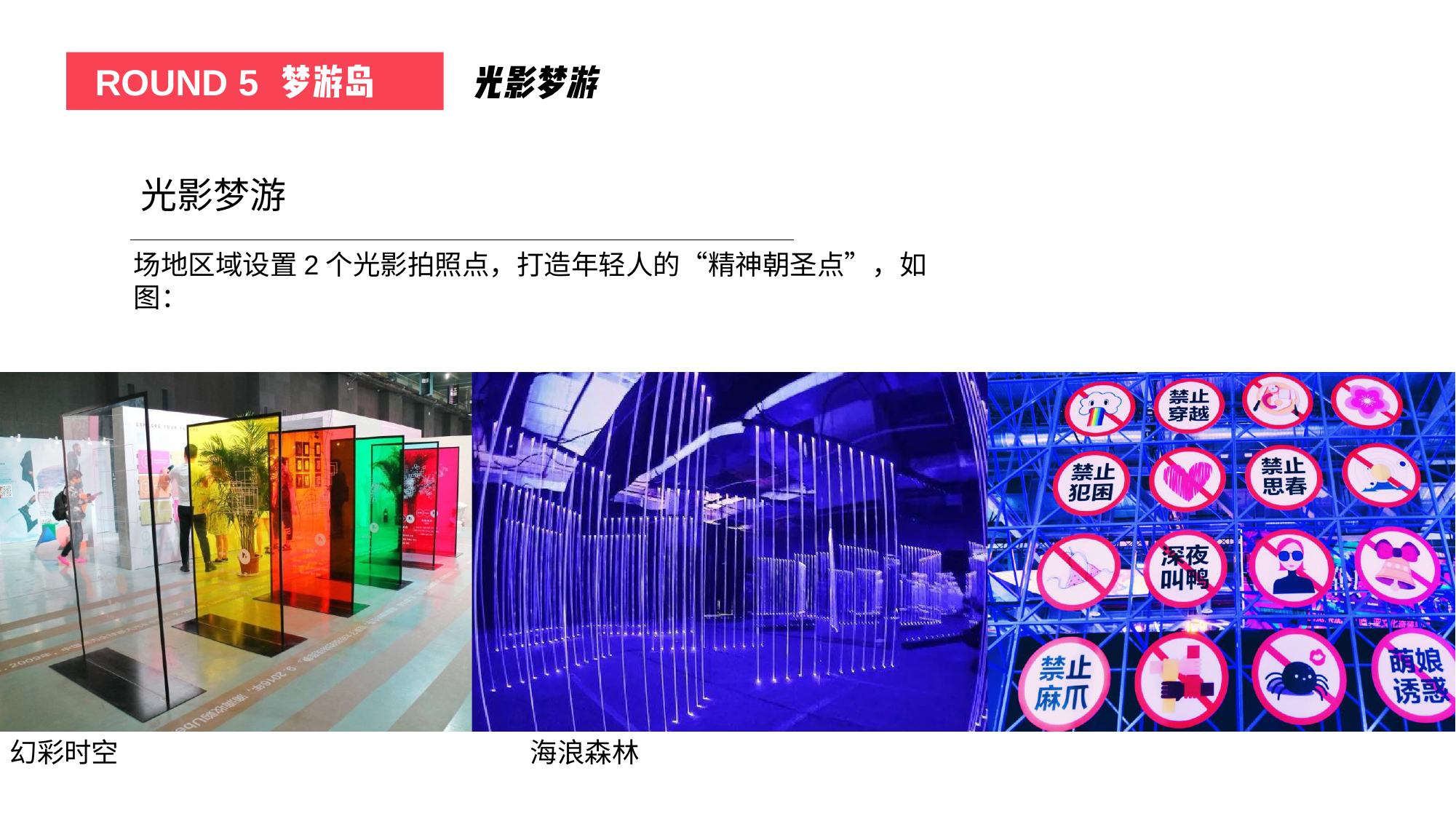

# ROUND 5

光影梦游
场地区域设置2个光影拍照点，打造年轻人的“精神朝圣点”，如图：

幻彩时空
海浪森林